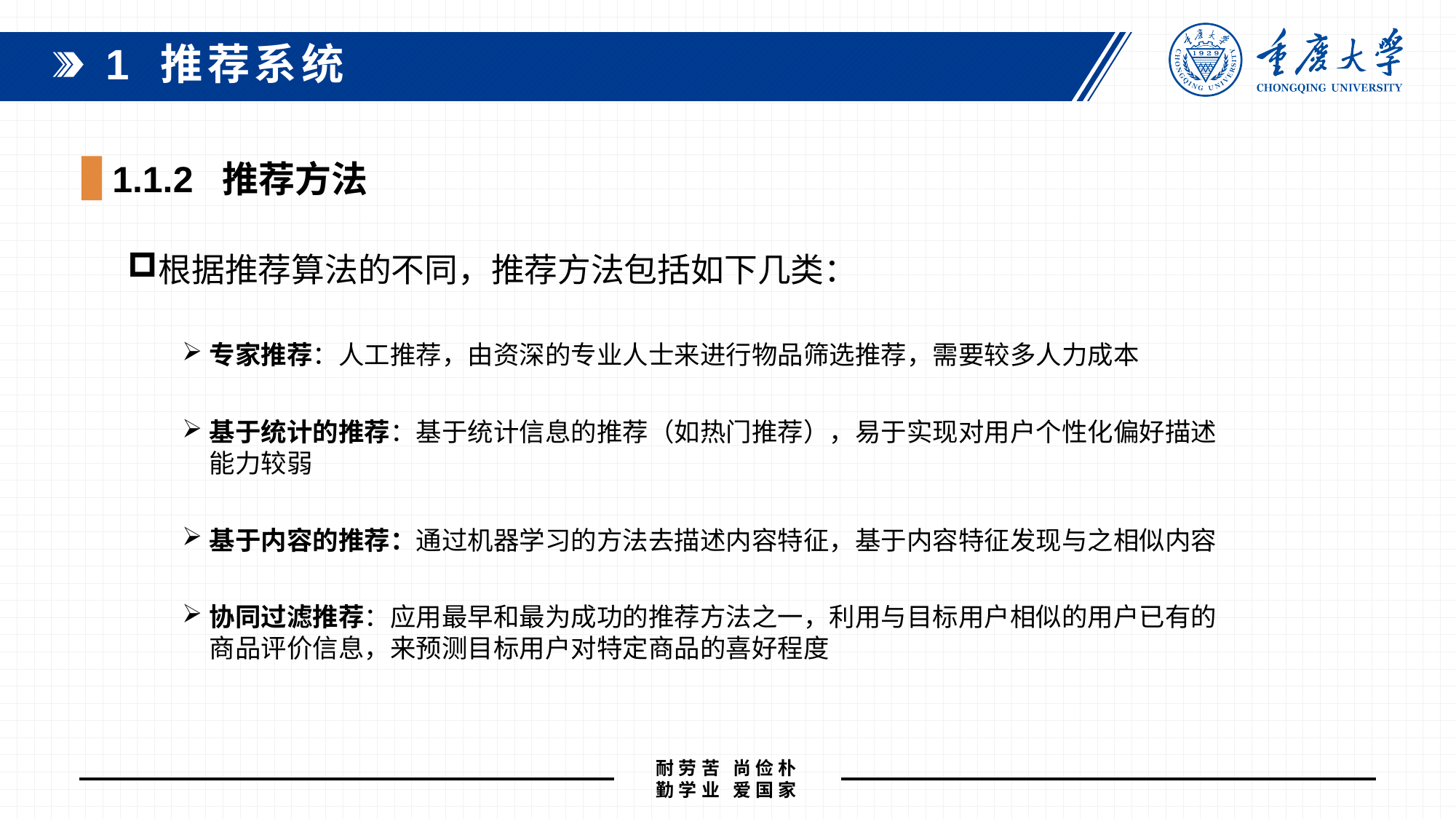

1 推荐系统

1.1.2  推荐方法
根据推荐算法的不同，推荐方法包括如下几类：

专家推荐：人工推荐，由资深的专业人士来进行物品筛选推荐，需要较多人力成本

基于统计的推荐：基于统计信息的推荐（如热门推荐），易于实现对用户个性化偏好描述能力较弱

基于内容的推荐：通过机器学习的方法去描述内容特征，基于内容特征发现与之相似内容

协同过滤推荐：应用最早和最为成功的推荐方法之一，利用与目标用户相似的用户已有的商品评价信息，来预测目标用户对特定商品的喜好程度